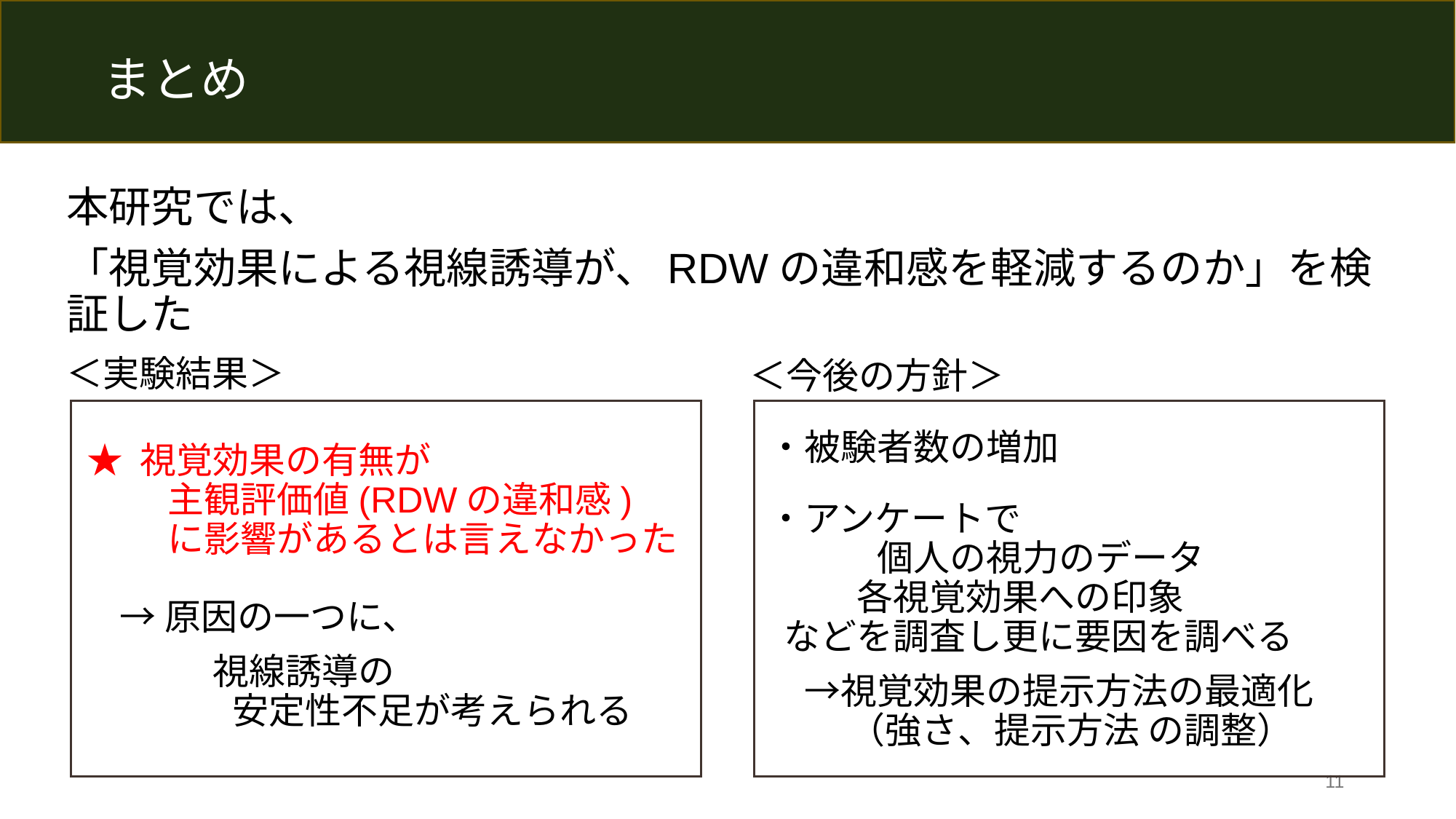

# まとめ
本研究では、
「視覚効果による視線誘導が、RDWの違和感を軽減するのか」を検証した
＜実験結果＞
＜今後の方針＞

・被験者数の増加

・アンケートで
　　　個人の視力のデータ
  　　各視覚効果への印象
  などを調査し更に要因を調べる
　→視覚効果の提示方法の最適化
　　 （強さ、提示方法 の調整）
★ 視覚効果の有無が
　　 主観評価値(RDWの違和感)
　　 に影響があるとは言えなかった

    →原因の一つに、
　　　  視線誘導の
　　　　安定性不足が考えられる

11